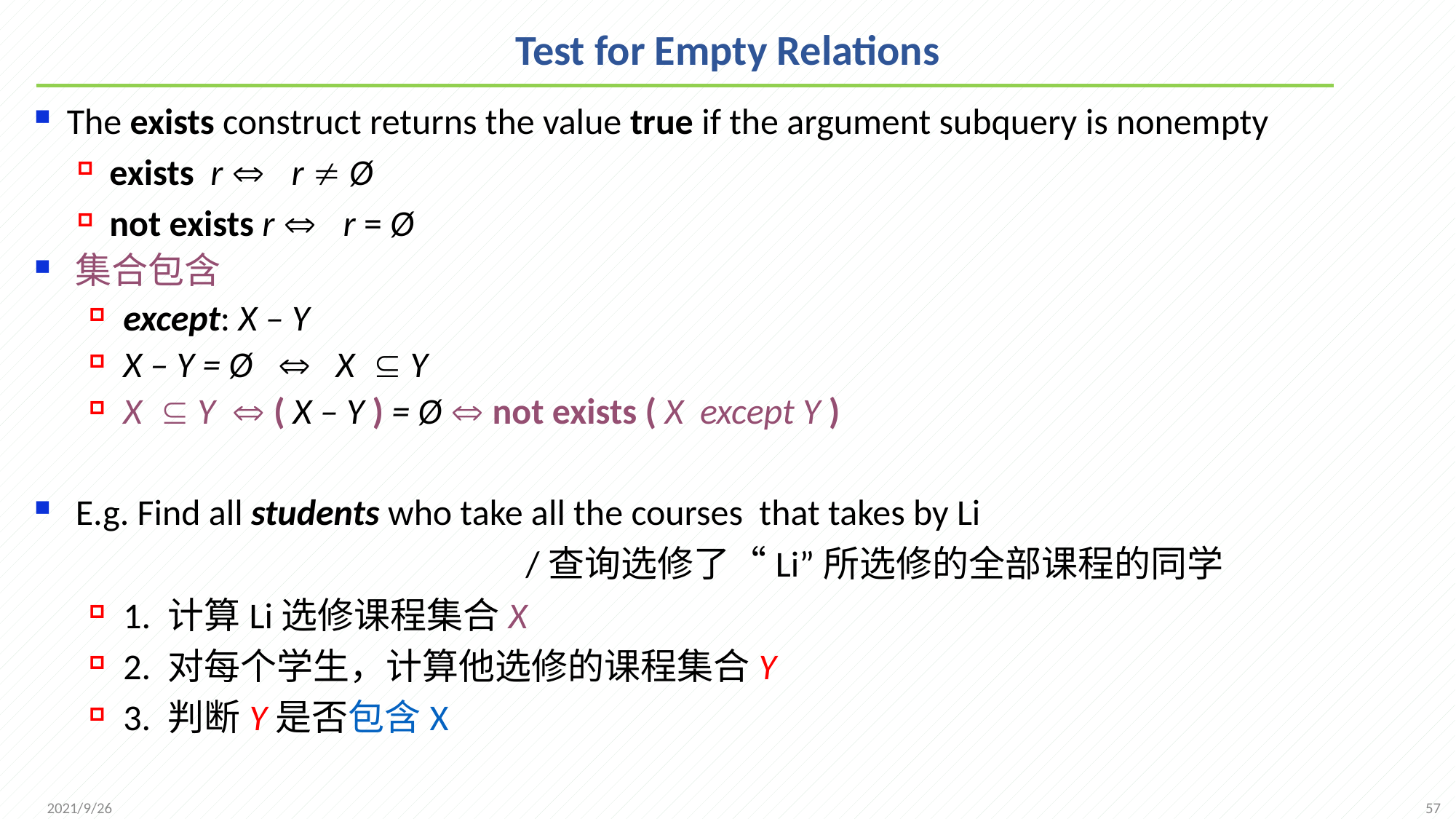

# Test for Empty Relations
The exists construct returns the value true if the argument subquery is nonempty
exists  r ⇔  r ≠ Ø
not exists r ⇔  r = Ø
集合包含
except: X – Y
X – Y = Ø   ⇔   X ⊆ Y
X ⊆ Y  ⇔ ( X – Y ) = Ø ⇔ not exists ( X  except Y )

E.g. Find all students who take all the courses  that takes by Li
                                                            /查询选修了“Li”所选修的全部课程的同学
1. 计算Li选修课程集合X
2. 对每个学生，计算他选修的课程集合Y
3. 判断Y是否包含X

57
2021/9/26